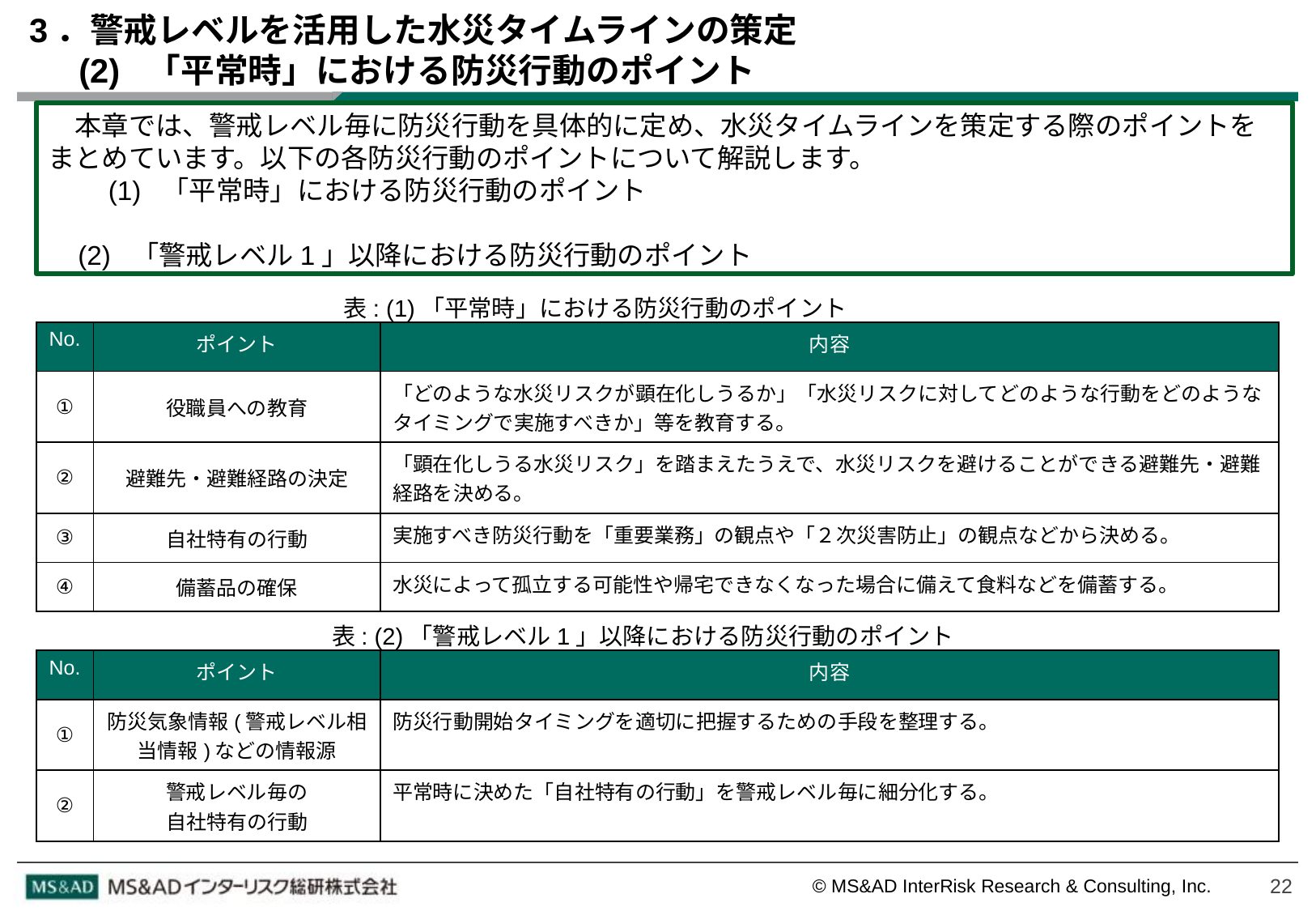

3．警戒レベルを活用した水災タイムラインの策定
　 (2)  「平常時」における防災行動のポイント
　本章では、警戒レベル毎に防災行動を具体的に定め、水災タイムラインを策定する際のポイントをまとめています。以下の各防災行動のポイントについて解説します。
　　(1)  「平常時」における防災行動のポイント

    (2)  「警戒レベル1」以降における防災行動のポイント
表: (1)「平常時」における防災行動のポイント
| No. | ポイント | 内容 |
| --- | --- | --- |
| ① | 役職員への教育 | 「どのような水災リスクが顕在化しうるか」「水災リスクに対してどのような行動をどのようなタイミングで実施すべきか」等を教育する。 |
| ② | 避難先・避難経路の決定 | 「顕在化しうる水災リスク」を踏まえたうえで、水災リスクを避けることができる避難先・避難経路を決める。 |
| ③ | 自社特有の行動 | 実施すべき防災行動を「重要業務」の観点や「２次災害防止」の観点などから決める。 |
| ④ | 備蓄品の確保 | 水災によって孤立する可能性や帰宅できなくなった場合に備えて食料などを備蓄する。 |
表: (2)「警戒レベル1」以降における防災行動のポイント
| No. | ポイント | 内容 |
| --- | --- | --- |
| ① | 防災気象情報(警戒レベル相当情報)などの情報源 | 防災行動開始タイミングを適切に把握するための手段を整理する。 |
| ② | 警戒レベル毎の 自社特有の行動 | 平常時に決めた「自社特有の行動」を警戒レベル毎に細分化する。 |
22